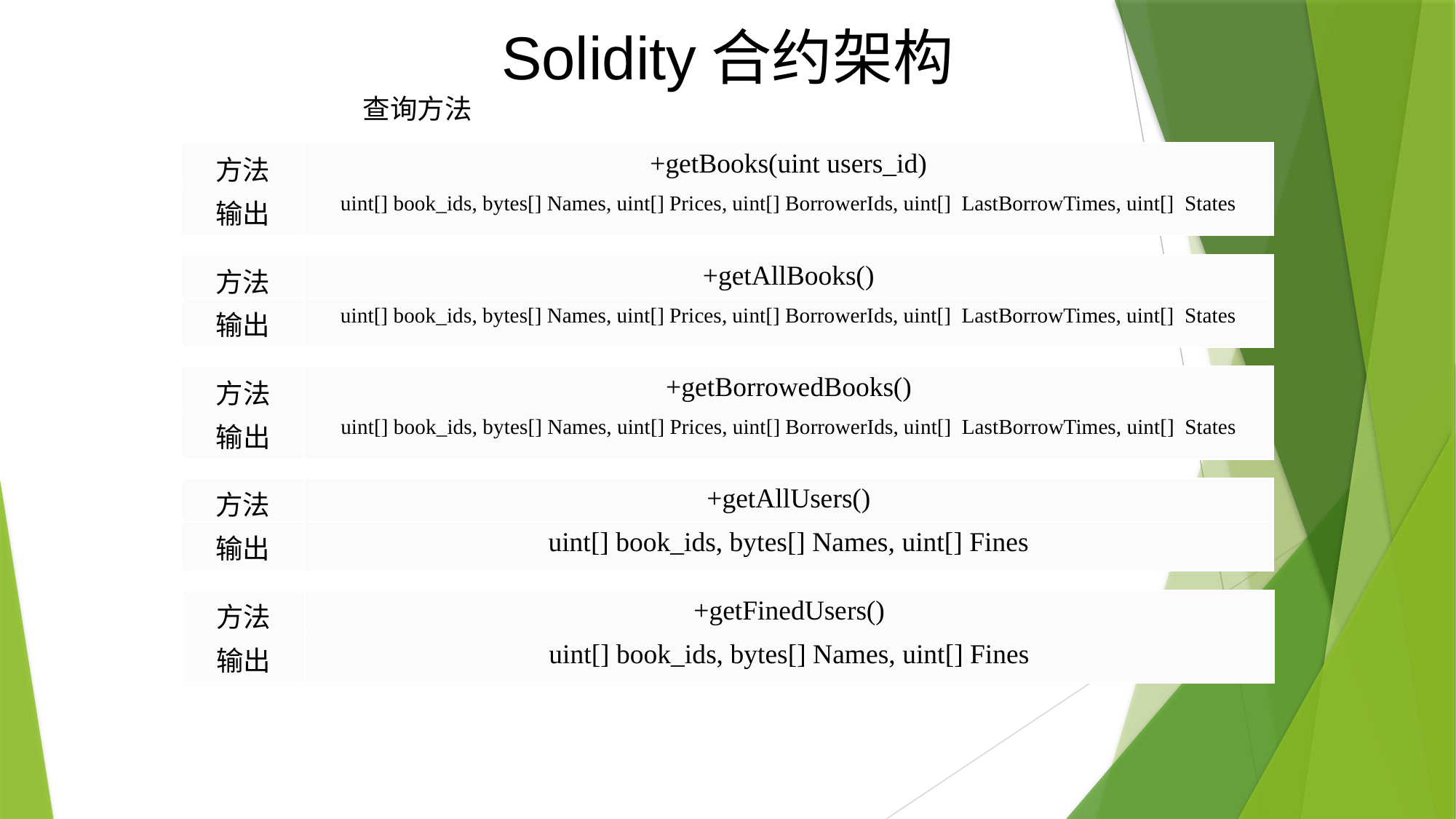

Solidity合约架构
查询方法
| 方法 | +getBooks(uint users\_id) |
| --- | --- |
| 输出 | uint[] book\_ids, bytes[] Names, uint[] Prices, uint[] BorrowerIds, uint[] LastBorrowTimes, uint[] States |
| 方法 | +getAllBooks() |
| --- | --- |
| 输出 | uint[] book\_ids, bytes[] Names, uint[] Prices, uint[] BorrowerIds, uint[] LastBorrowTimes, uint[] States |
| 方法 | +getBorrowedBooks() |
| --- | --- |
| 输出 | uint[] book\_ids, bytes[] Names, uint[] Prices, uint[] BorrowerIds, uint[] LastBorrowTimes, uint[] States |
| 方法 | +getAllUsers() |
| --- | --- |
| 输出 | uint[] book\_ids, bytes[] Names, uint[] Fines |
| 方法 | +getFinedUsers() |
| --- | --- |
| 输出 | uint[] book\_ids, bytes[] Names, uint[] Fines |